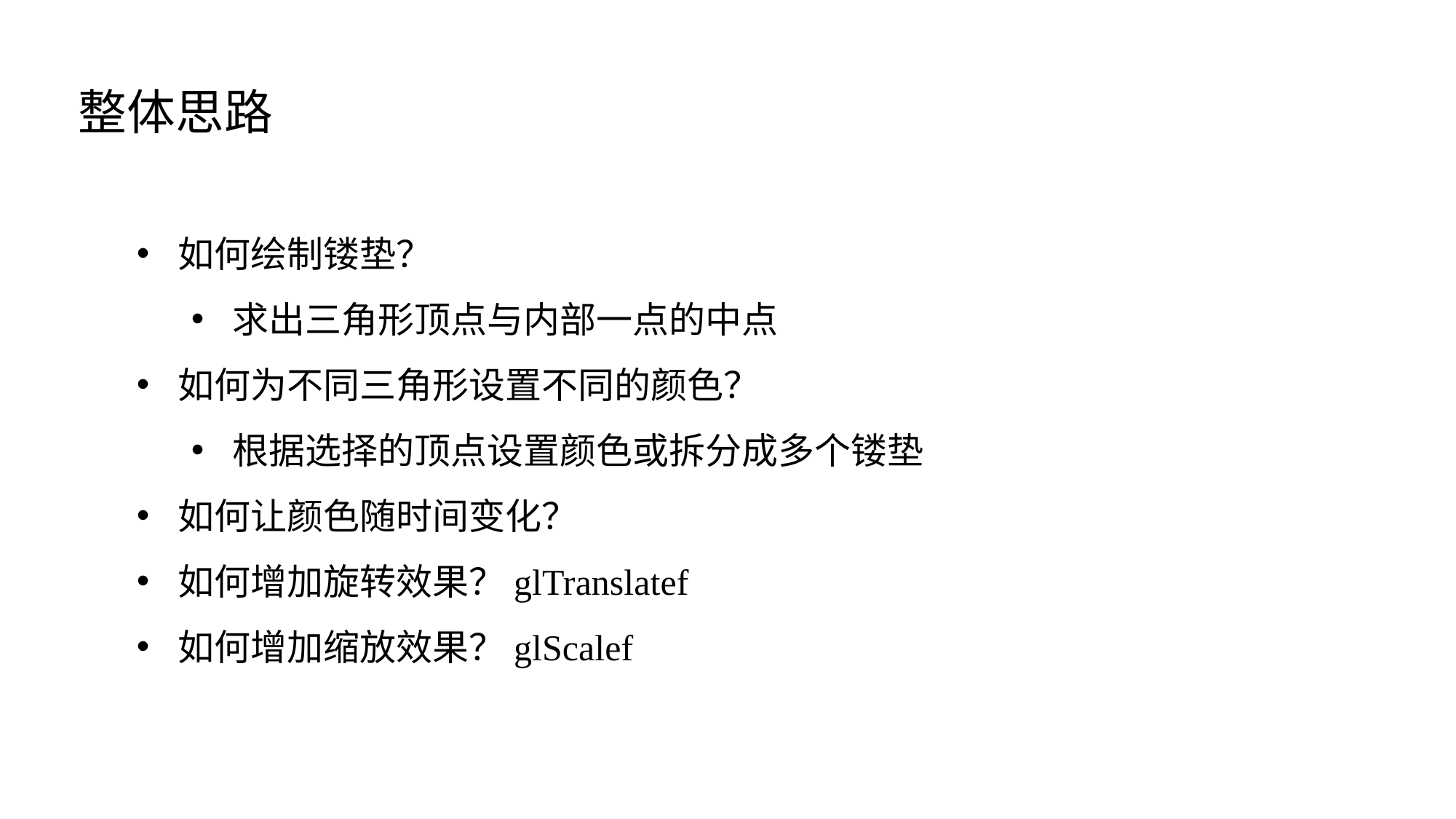

整体思路
如何绘制镂垫？
求出三角形顶点与内部一点的中点
如何为不同三角形设置不同的颜色？
根据选择的顶点设置颜色或拆分成多个镂垫
如何让颜色随时间变化？
如何增加旋转效果？glTranslatef
如何增加缩放效果？glScalef